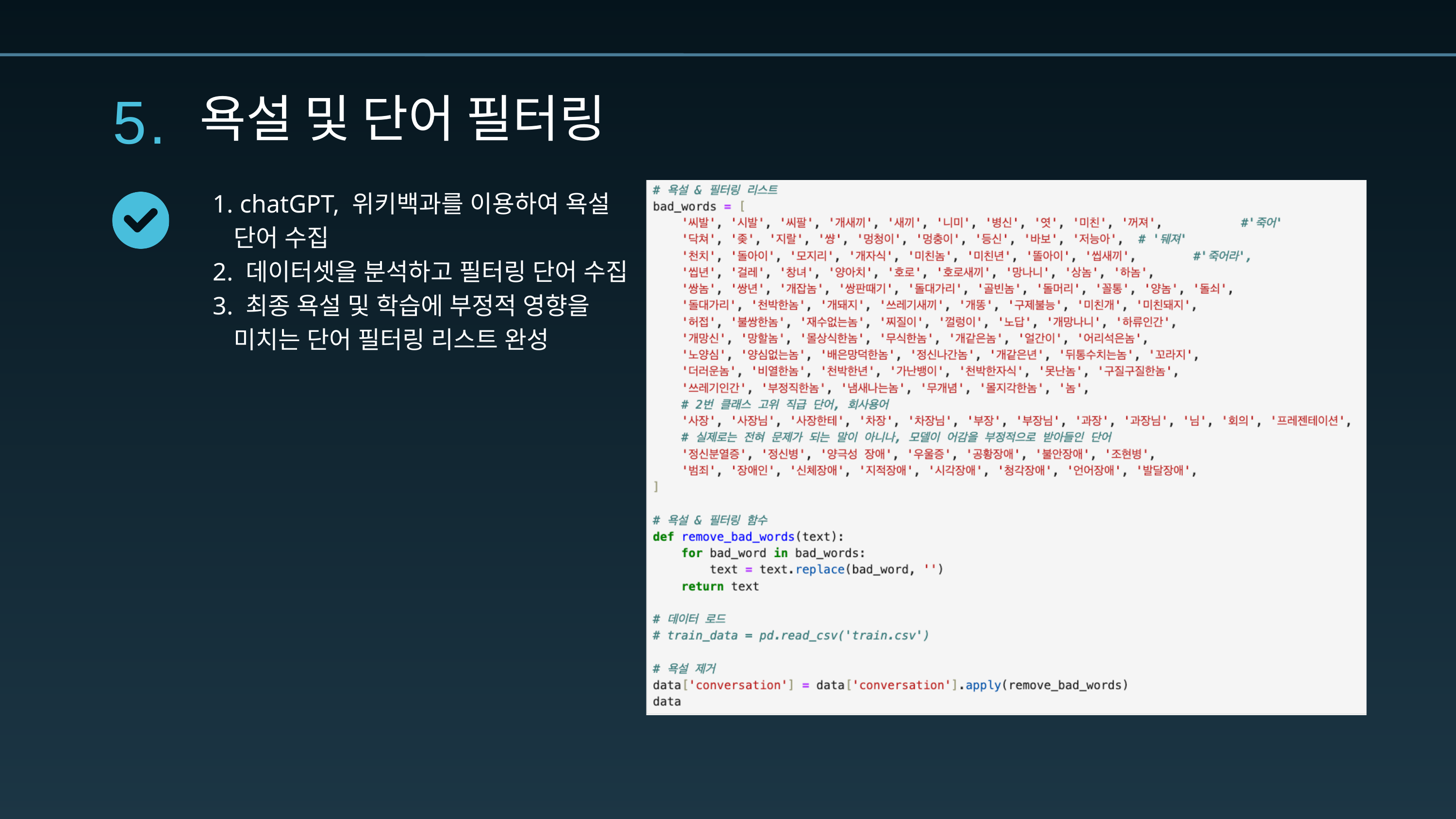

5.
욕설 및 단어 필터링

 chatGPT, 위키백과를 이용하여 욕설 단어 수집
 데이터셋을 분석하고 필터링 단어 수집
 최종 욕설 및 학습에 부정적 영향을    미치는 단어 필터링 리스트 완성